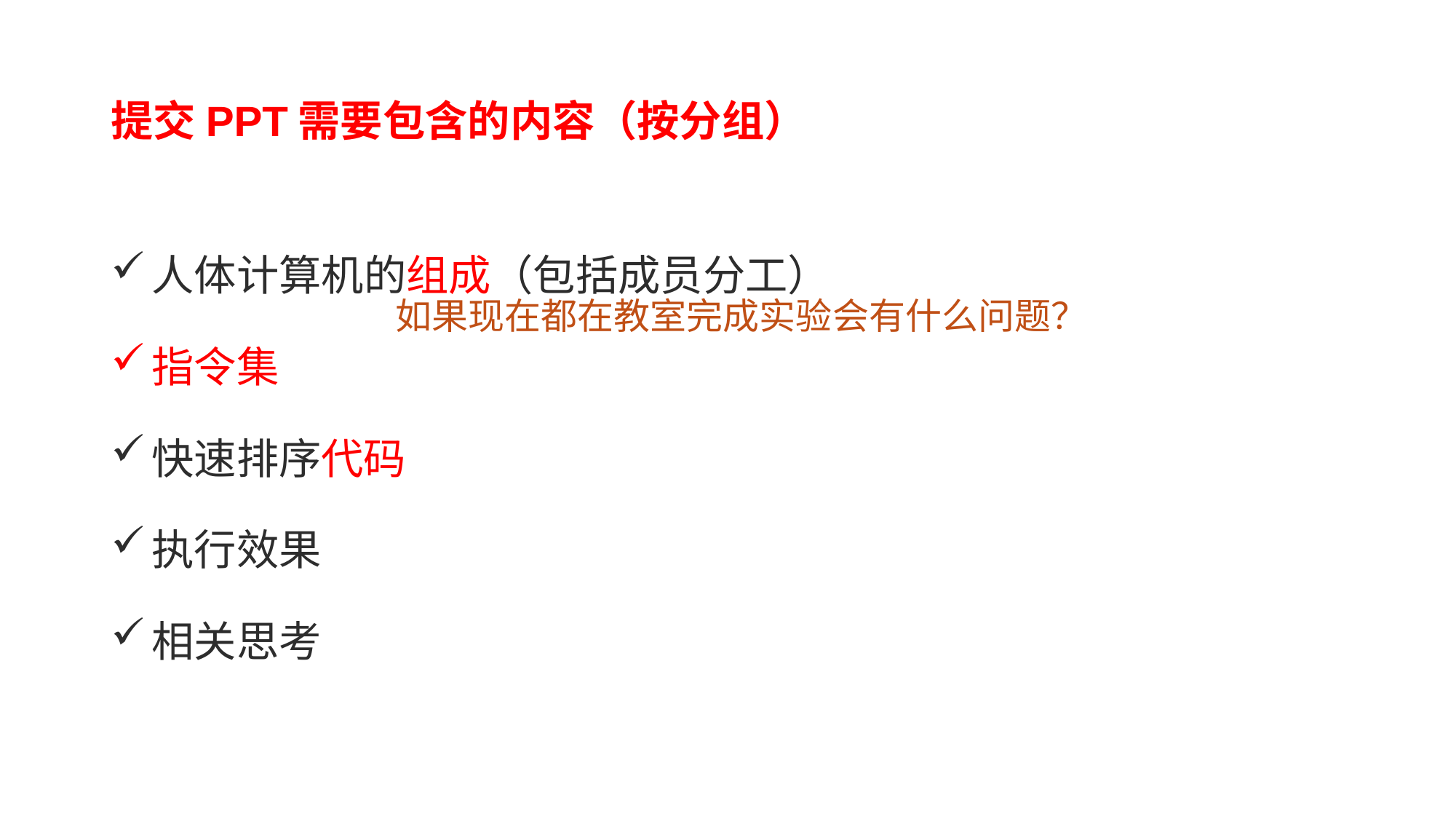

# 提交PPT需要包含的内容（按分组）
人体计算机的组成（包括成员分工）
指令集
快速排序代码
执行效果
相关思考

如果现在都在教室完成实验会有什么问题？